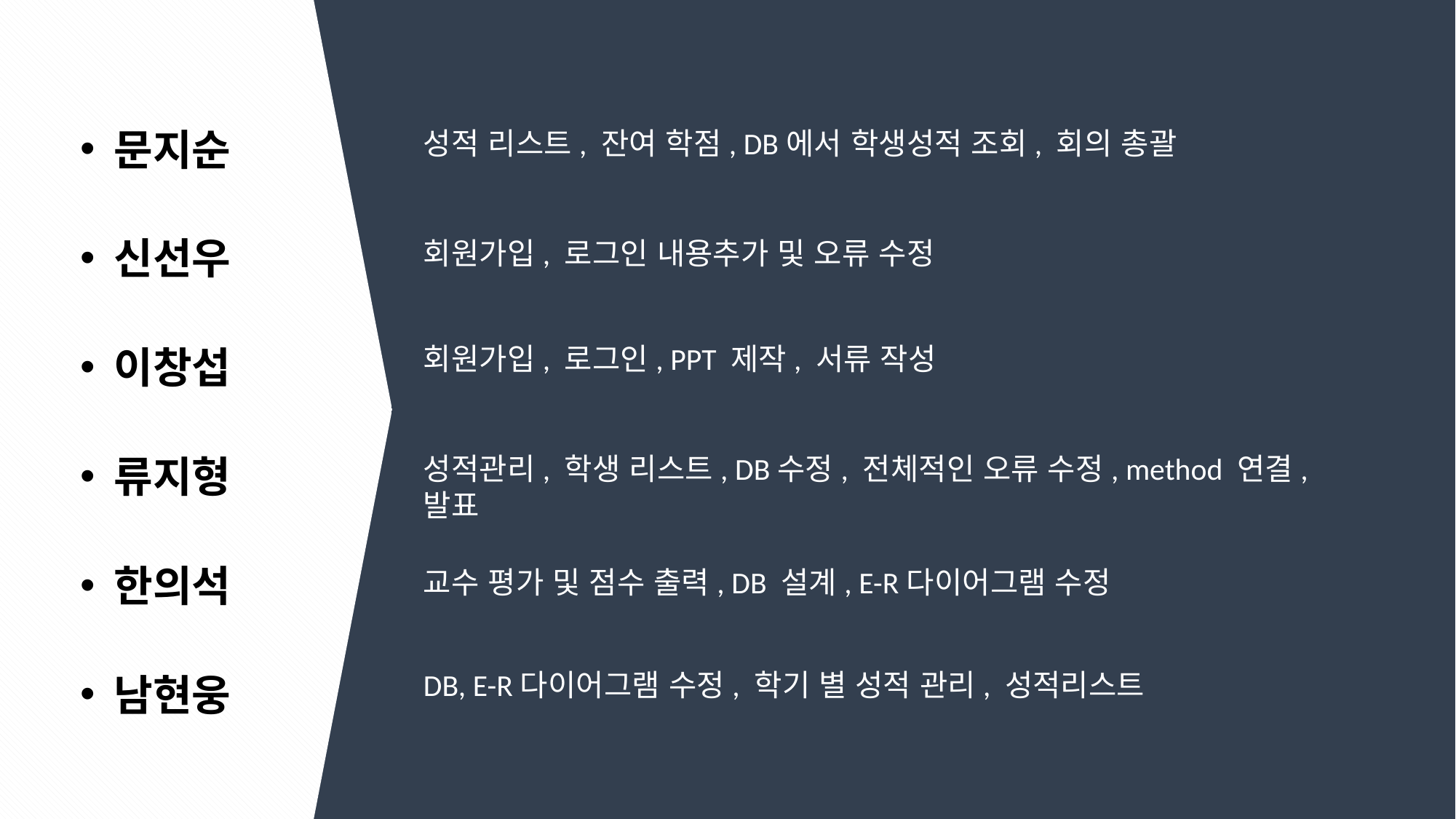

문지순

신선우

이창섭

류지형

한의석

남현웅
성적 리스트, 잔여 학점, DB에서 학생성적 조회, 회의 총괄

회원가입, 로그인 내용추가 및 오류 수정
회원가입, 로그인, PPT 제작, 서류 작성
성적관리, 학생 리스트, DB수정, 전체적인 오류 수정, method 연결, 발표

교수 평가 및 점수 출력, DB 설계, E-R다이어그램 수정
DB, E-R다이어그램 수정, 학기 별 성적 관리, 성적리스트